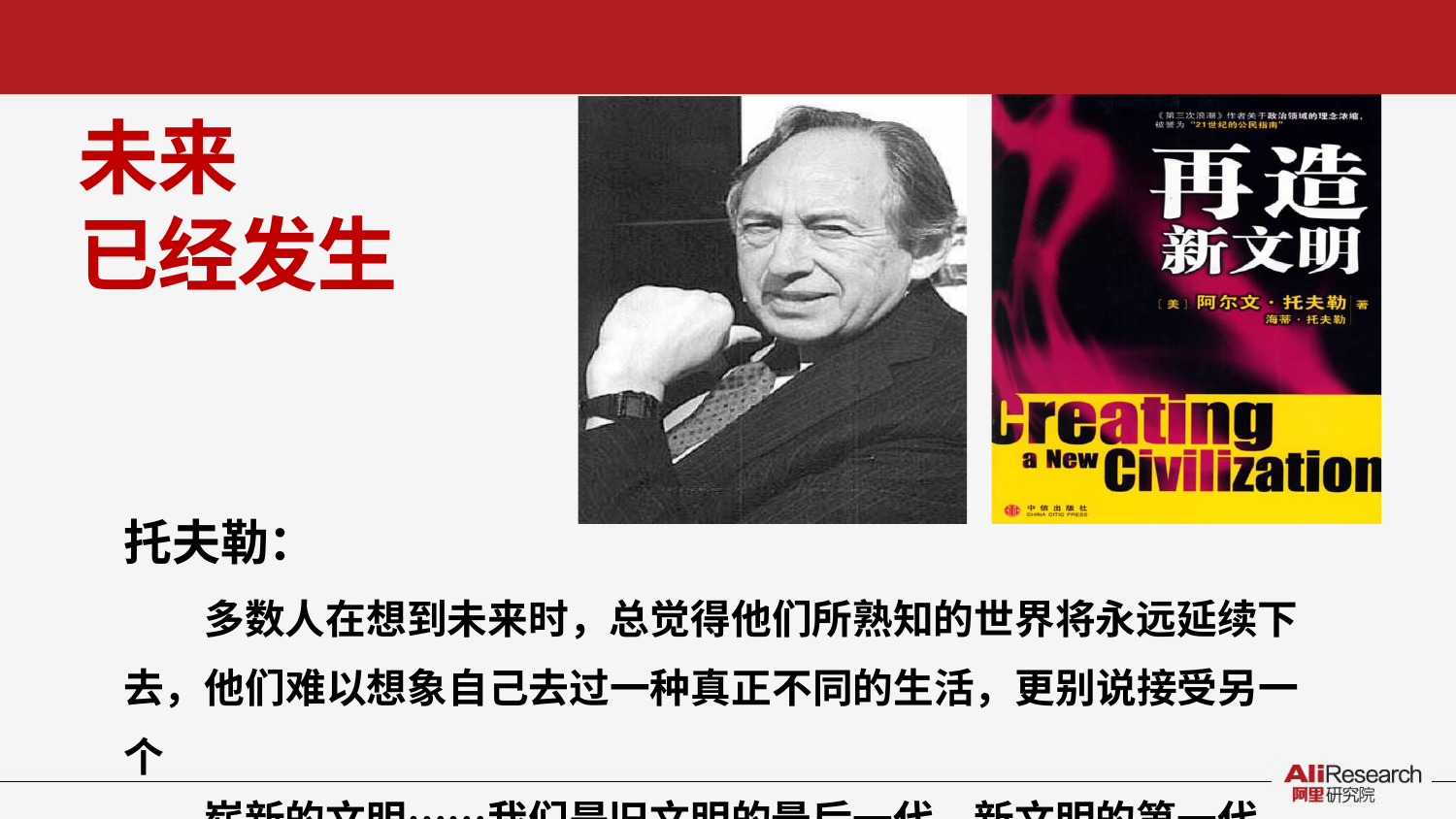

未来
已经发生
托夫勒：
多数人在想到未来时，总觉得他们所熟知的世界将永远延续下 去，他们难以想象自己去过一种真正不同的生活，更别说接受另一个
崭新的文明……我们是旧文明的最后一代、新文明的第一代。